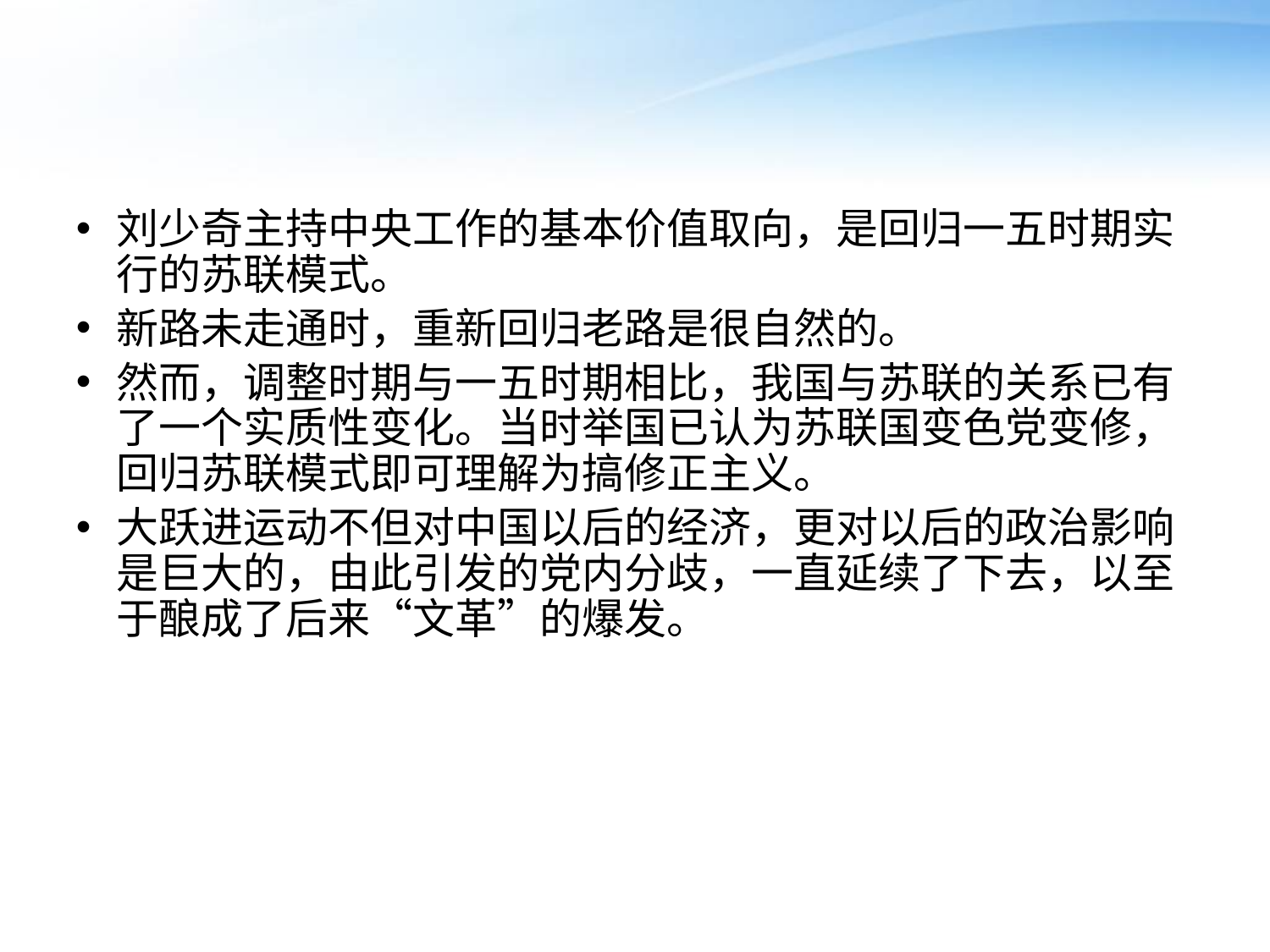

#
刘少奇主持中央工作的基本价值取向，是回归一五时期实行的苏联模式。
新路未走通时，重新回归老路是很自然的。
然而，调整时期与一五时期相比，我国与苏联的关系已有了一个实质性变化。当时举国已认为苏联国变色党变修，回归苏联模式即可理解为搞修正主义。
大跃进运动不但对中国以后的经济，更对以后的政治影响是巨大的，由此引发的党内分歧，一直延续了下去，以至于酿成了后来“文革”的爆发。